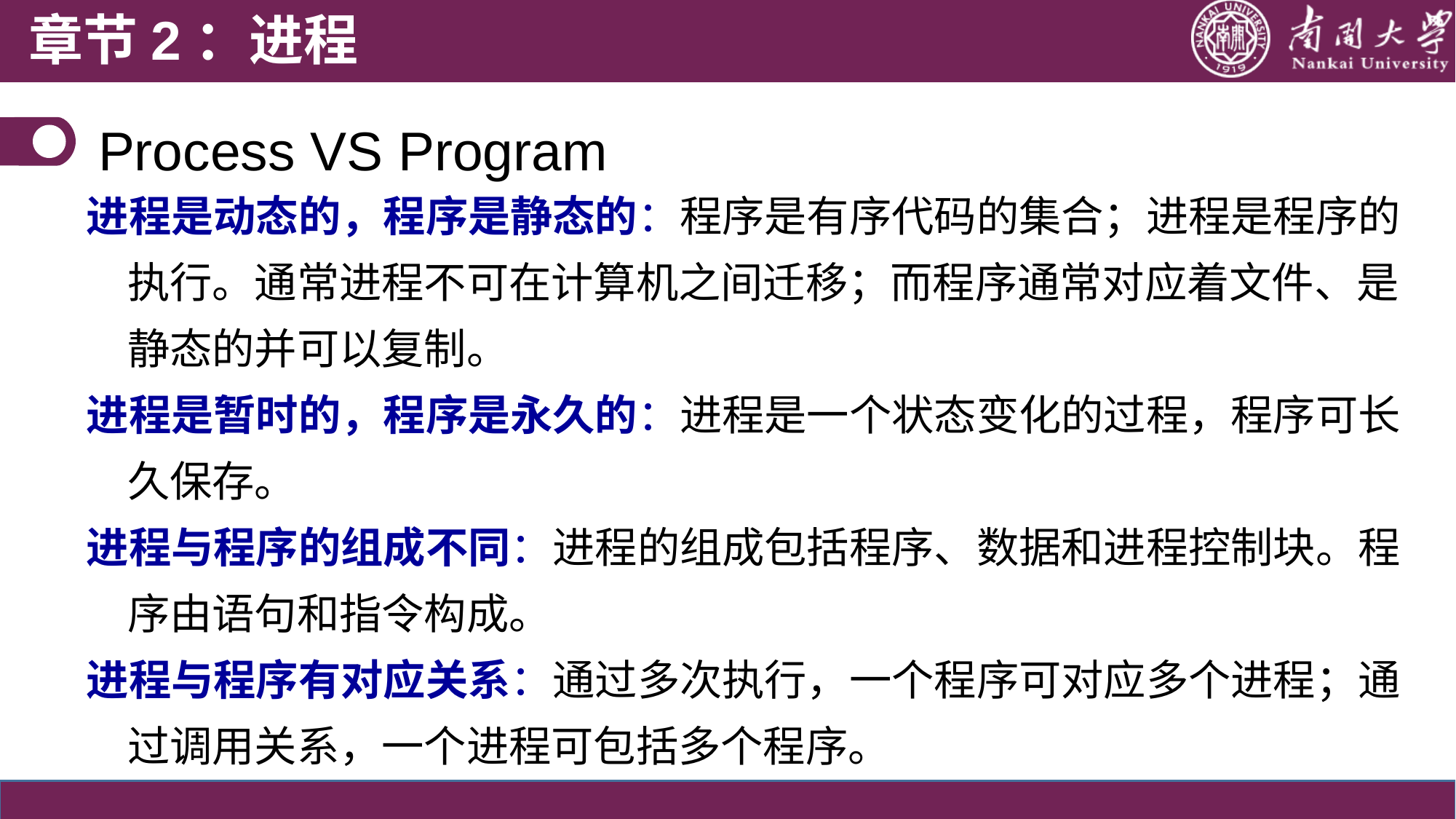

章节2：进程
Process VS Program

进程是动态的，程序是静态的：程序是有序代码的集合；进程是程序的执行。通常进程不可在计算机之间迁移；而程序通常对应着文件、是静态的并可以复制。
进程是暂时的，程序是永久的：进程是一个状态变化的过程，程序可长久保存。
进程与程序的组成不同：进程的组成包括程序、数据和进程控制块。程序由语句和指令构成。
进程与程序有对应关系：通过多次执行，一个程序可对应多个进程；通过调用关系，一个进程可包括多个程序。